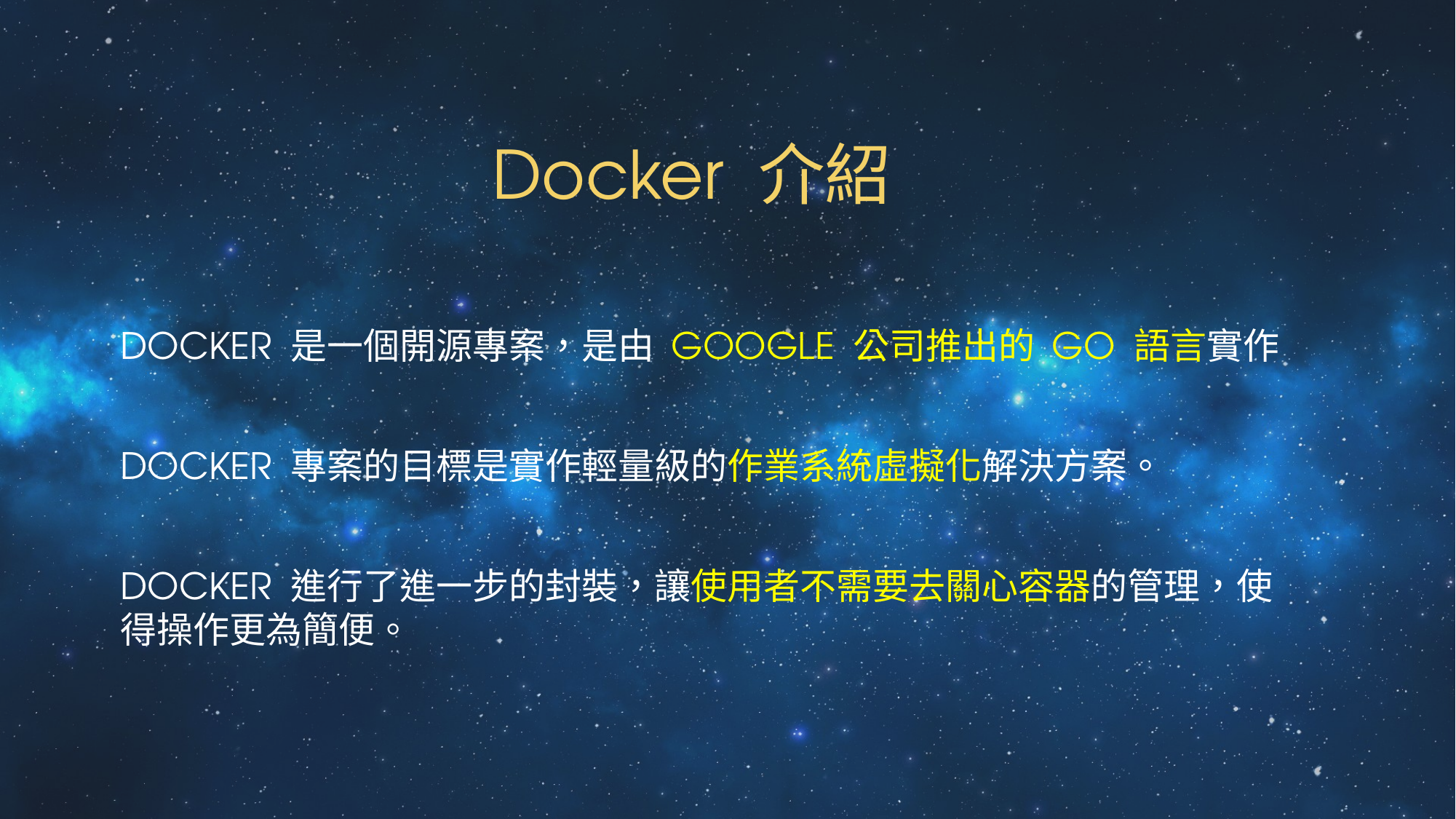

# Docker 介紹
Docker 是一個開源專案，是由 Google 公司推出的 Go 語言實作

Docker 專案的目標是實作輕量級的作業系統虛擬化解決方案。

Docker 進行了進一步的封裝，讓使用者不需要去關心容器的管理，使得操作更為簡便。